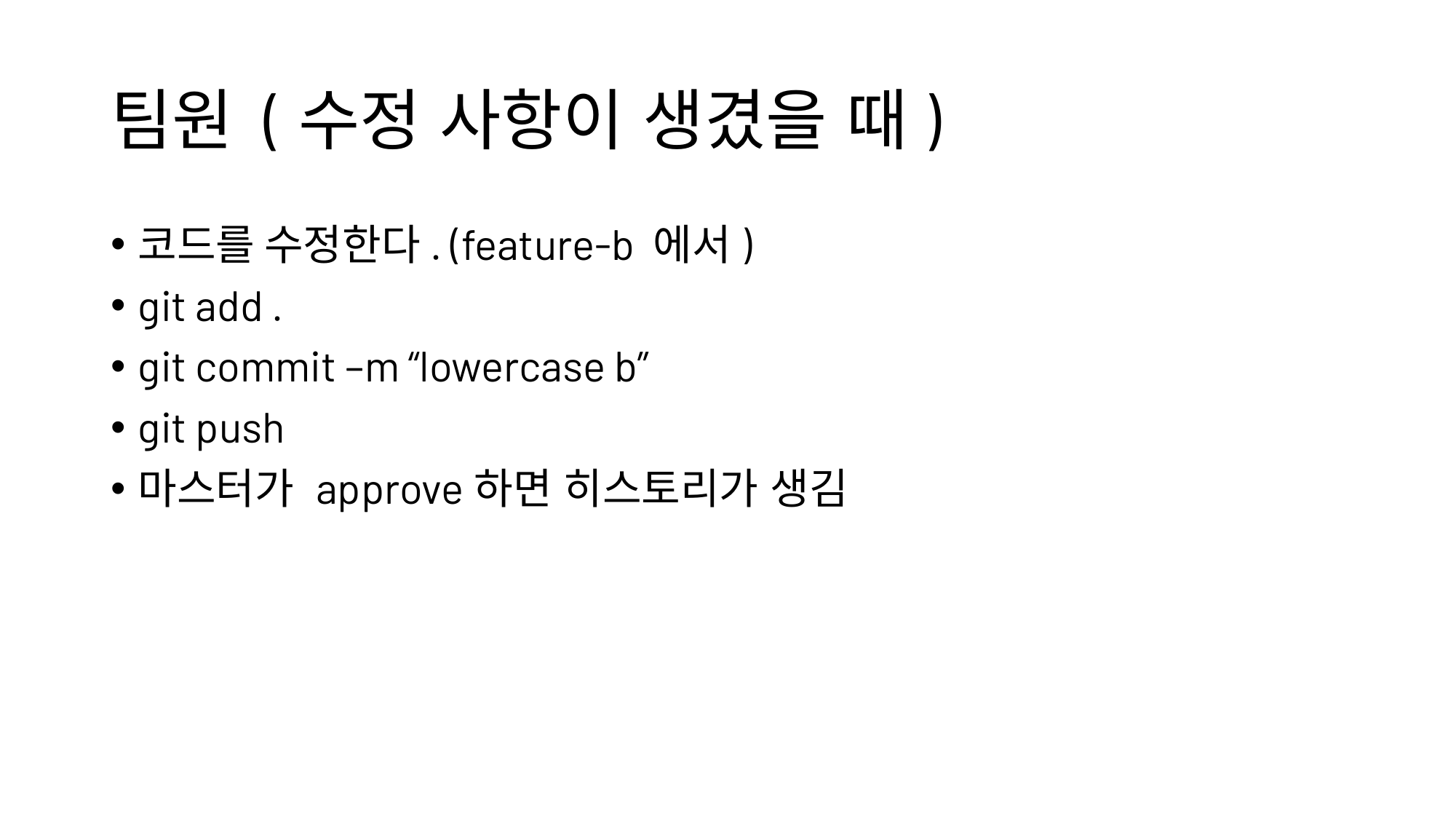

# 팀원 (수정 사항이 생겼을 때)
코드를 수정한다. (feature-b 에서)
git add .
git commit –m “lowercase b”
git push
마스터가 approve하면 히스토리가 생김